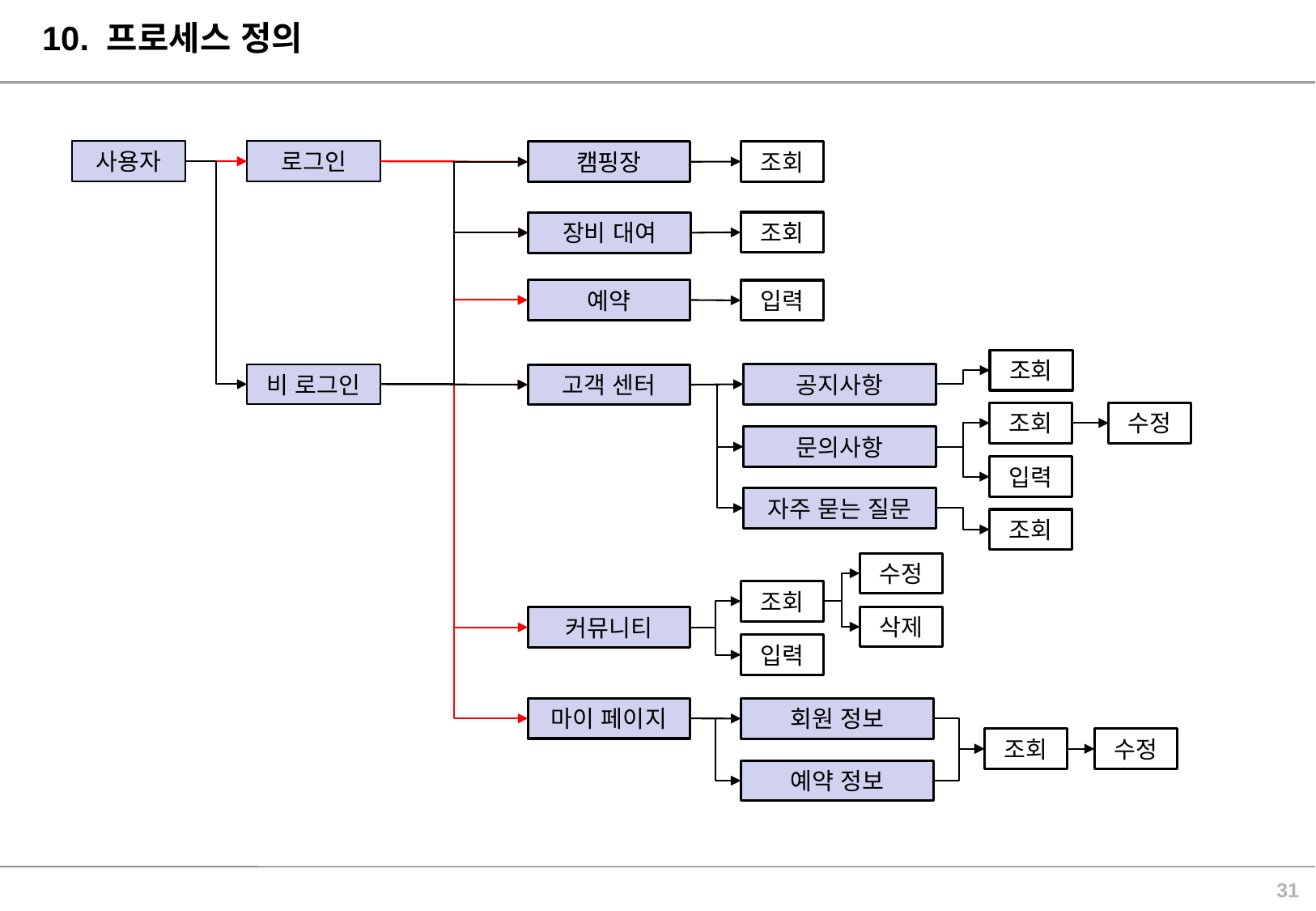

# 10. 프로세스 정의
사용자
로그인
조회
캠핑장
조회
장비 대여
예약
입력
조회
공지사항
비 로그인
고객 센터
조회
수정
문의사항
입력
자주 묻는 질문
조회
수정
조회
삭제
커뮤니티
입력
마이 페이지
회원 정보
조회
수정
예약 정보
31